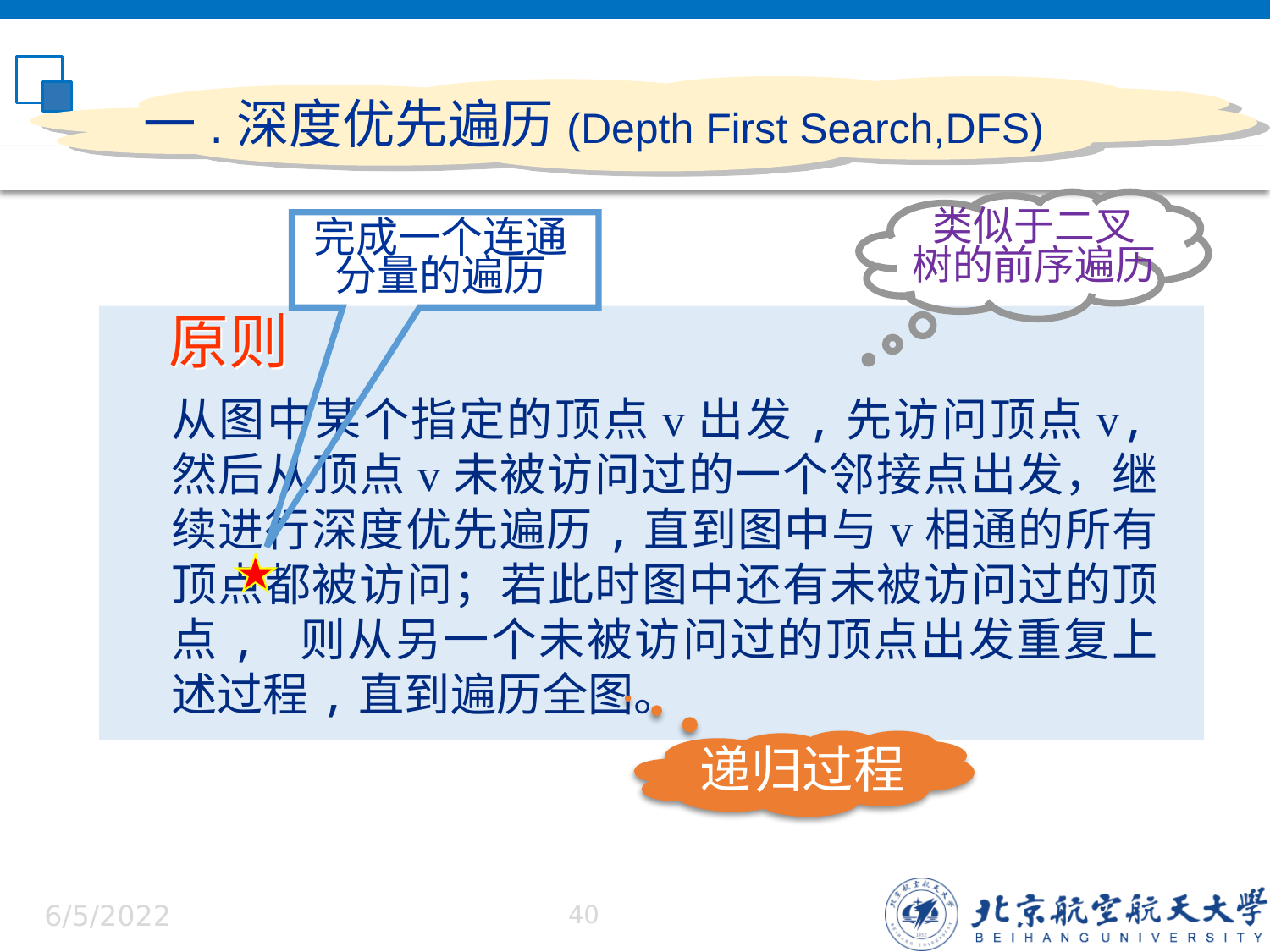

一.深度优先遍历(Depth First Search,DFS)

类似于二叉
树的前序遍历

完成一个连通
分量的遍历

原则

从图中某个指定的顶点v出发,先访问顶点v,然后从顶点v未被访问过的一个邻接点出发，继续进行深度优先遍历,直到图中与v相通的所有顶点都被访问；若此时图中还有未被访问过的顶点, 则从另一个未被访问过的顶点出发重复上述过程,直到遍历全图。

递归过程
6/5/2022
40